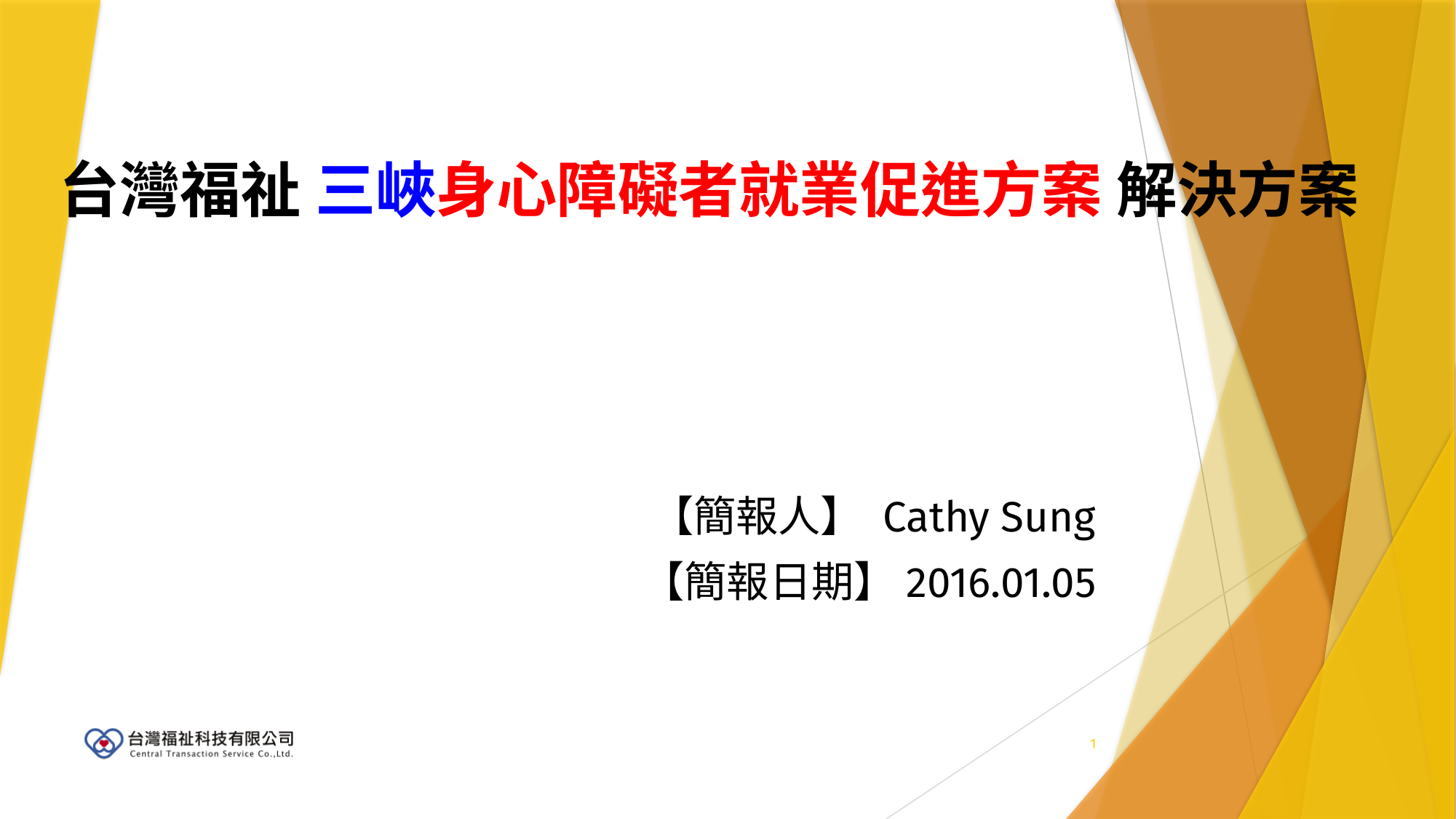

# 台灣福祉 三峽身心障礙者就業促進方案 解決方案
【簡報人】 Cathy Sung
【簡報日期】2016.01.05

1